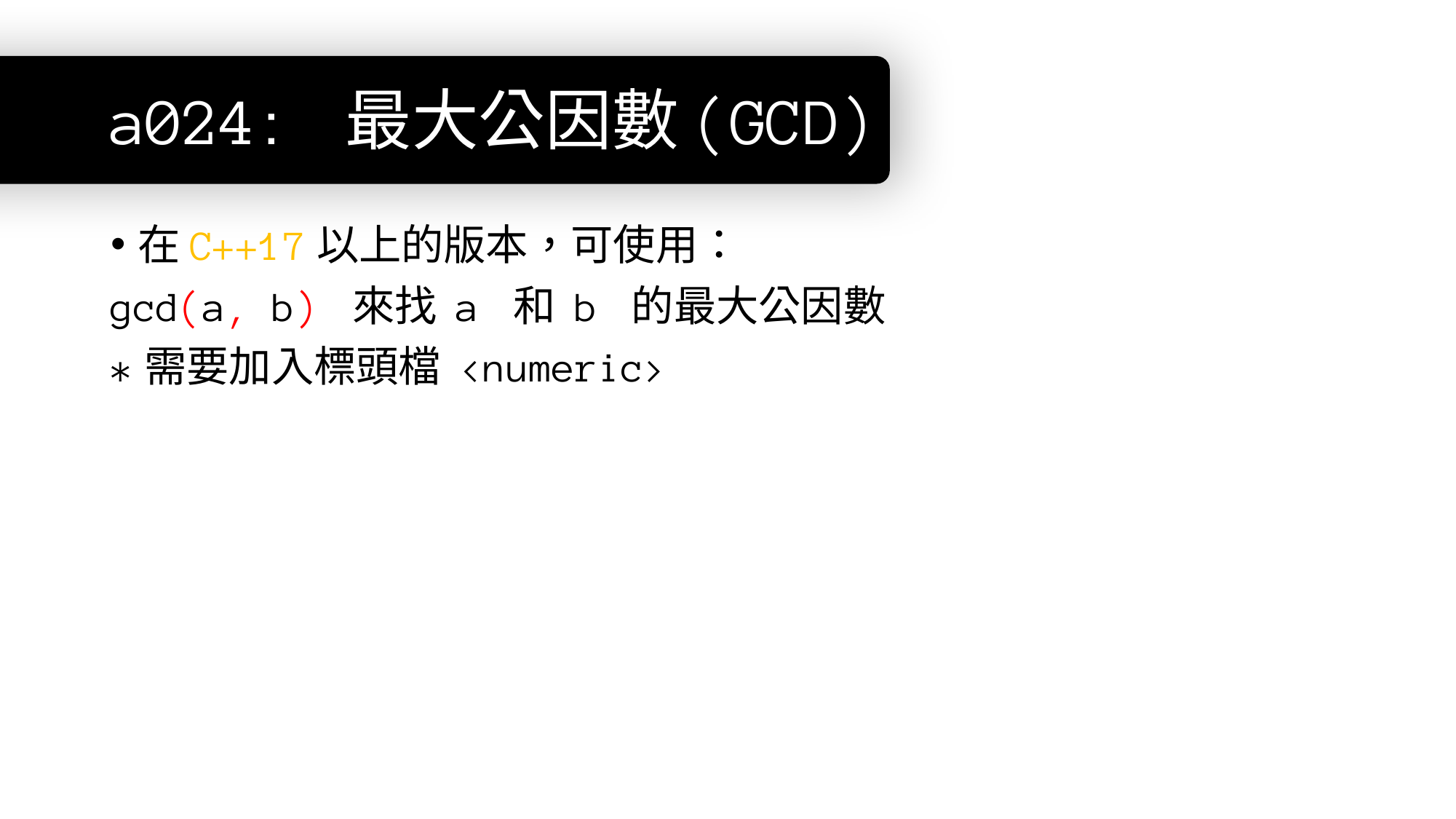

# a024: 最大公因數(GCD)

在C++17以上的版本，可使用：
gcd(a, b) 來找 a 和 b 的最大公因數
*需要加入標頭檔 <numeric>